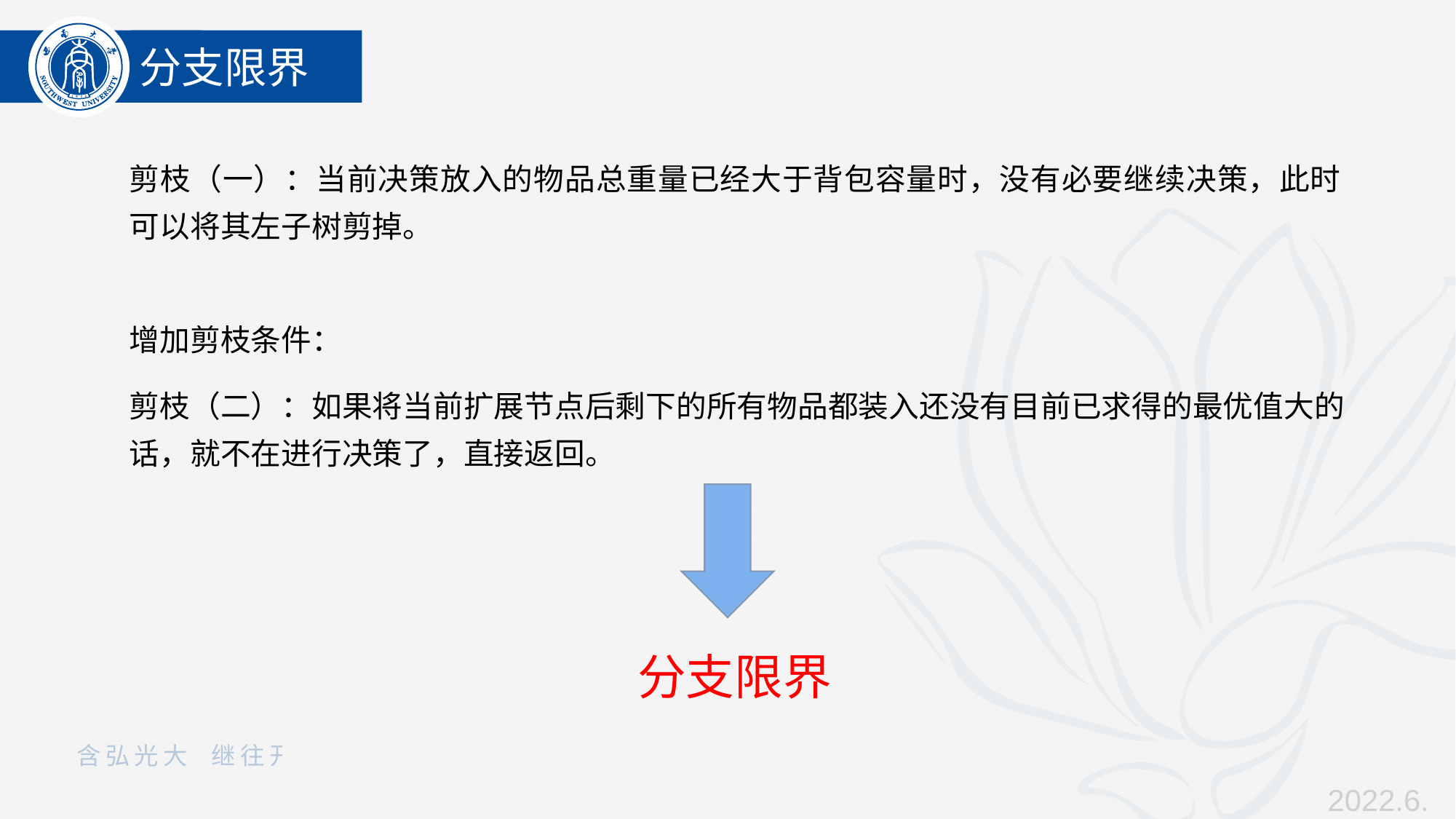

分支限界
剪枝（一）：当前决策放入的物品总重量已经大于背包容量时，没有必要继续决策，此时可以将其左子树剪掉。

02
01
增加剪枝条件：
剪枝（二）：如果将当前扩展节点后剩下的所有物品都装入还没有目前已求得的最优值大的话，就不在进行决策了，直接返回。

分支限界
2022.6.9